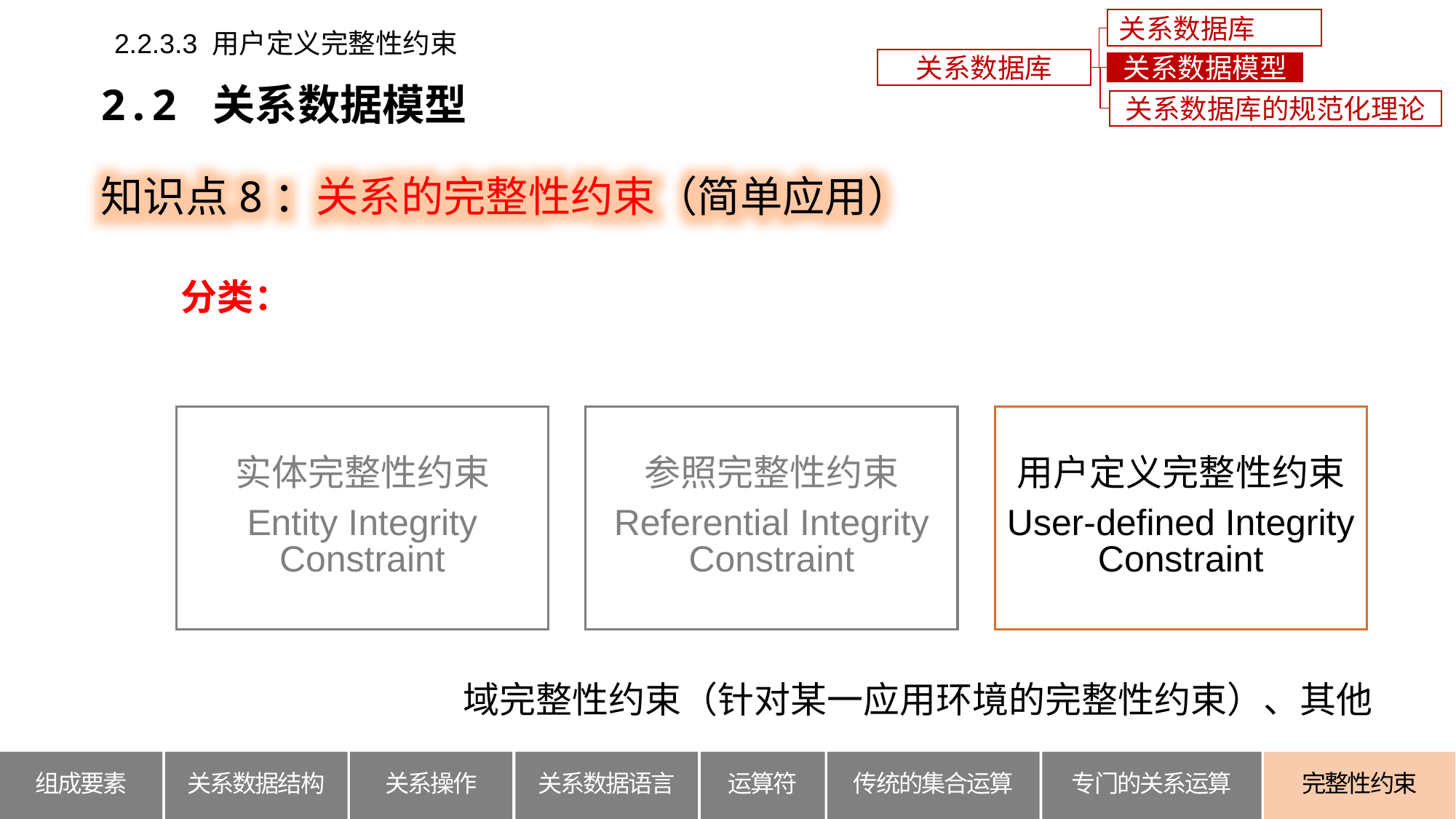

关系数据库概述
2.2.3.3 用户定义完整性约束
关系数据库
关系数据模型
2.2 关系数据模型
关系数据库的规范化理论
知识点8：关系的完整性约束（简单应用）
分类：
实体完整性约束
Entity Integrity Constraint
参照完整性约束
Referential Integrity Constraint
用户定义完整性约束
User-defined Integrity Constraint
域完整性约束（针对某一应用环境的完整性约束）、其他
关系数据结构
组成要素
关系操作
关系数据语言
运算符
传统的集合运算
专门的关系运算
完整性约束